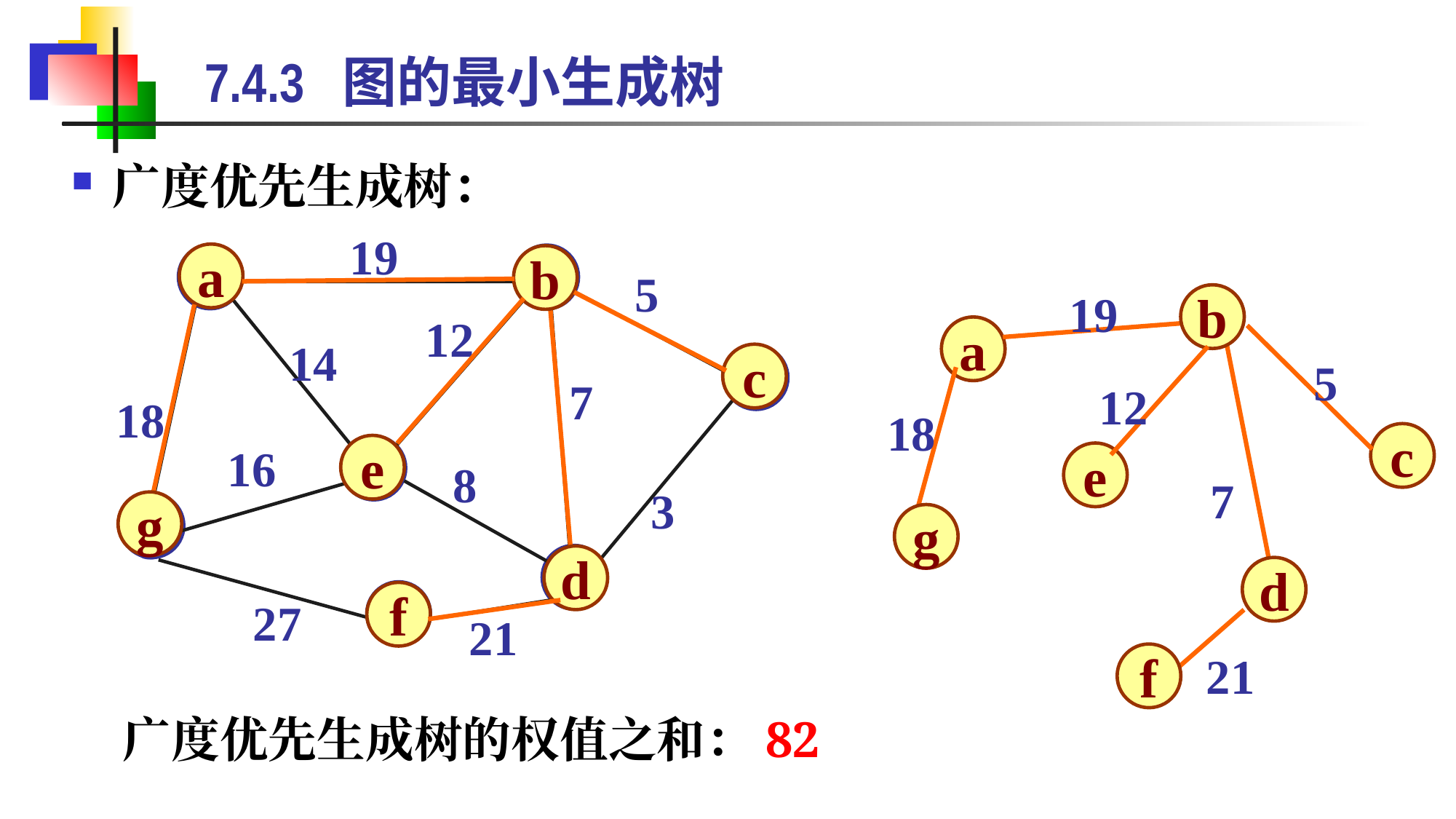

# 7.4.3  图的最小生成树
广度优先生成树：
19
a
a
b
5

12

14
c
7
18

16
e
8
3

g
d

f
27

21
b
19
b
a

c
e
g

d
f
5
12
18
7
21

c
e
g
d
f

广度优先生成树的权值之和：82